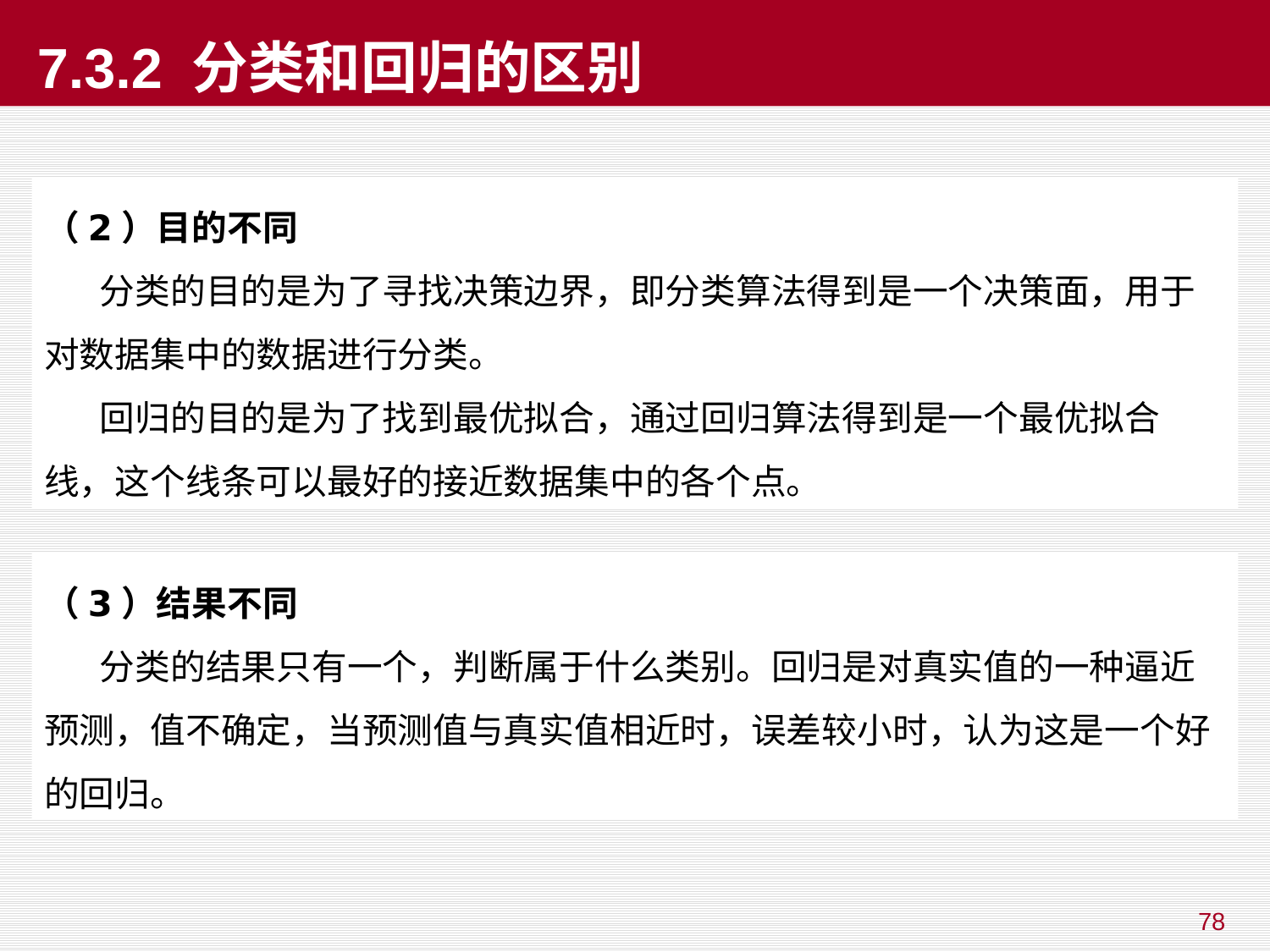

# 7.3.2 分类和回归的区别
（2）目的不同
      分类的目的是为了寻找决策边界，即分类算法得到是一个决策面，用于对数据集中的数据进行分类。
      回归的目的是为了找到最优拟合，通过回归算法得到是一个最优拟合线，这个线条可以最好的接近数据集中的各个点。
（3）结果不同
      分类的结果只有一个，判断属于什么类别。回归是对真实值的一种逼近预测，值不确定，当预测值与真实值相近时，误差较小时，认为这是一个好的回归。
78